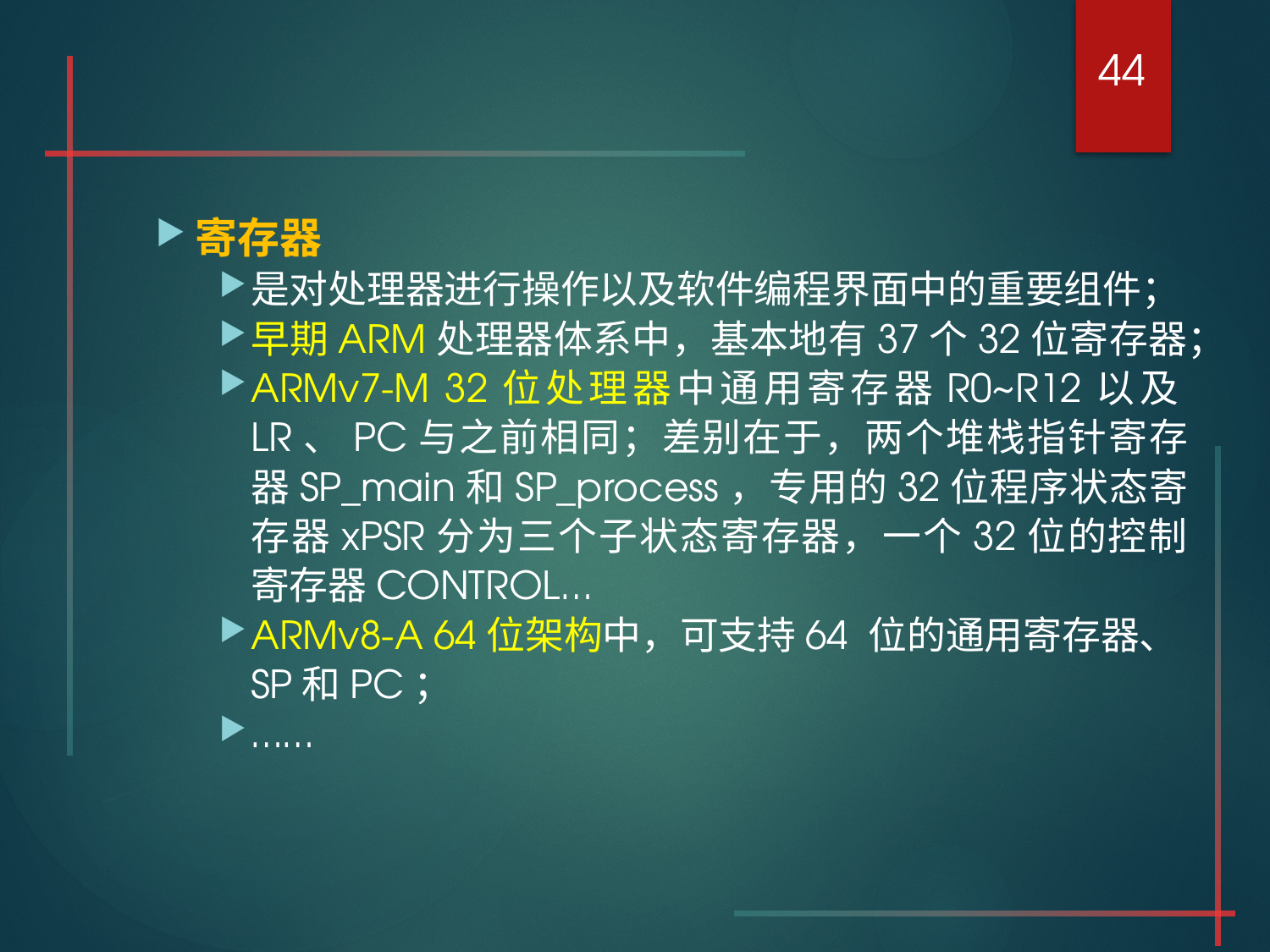

44
#
寄存器
是对处理器进行操作以及软件编程界面中的重要组件；
早期ARM处理器体系中，基本地有37个32位寄存器；
ARMv7-M 32位处理器中通用寄存器R0~R12以及LR、PC与之前相同；差别在于，两个堆栈指针寄存器SP_main和SP_process，专用的32位程序状态寄存器xPSR分为三个子状态寄存器，一个32位的控制寄存器CONTROL…
ARMv8-A 64位架构中，可支持64 位的通用寄存器、SP和PC；
……